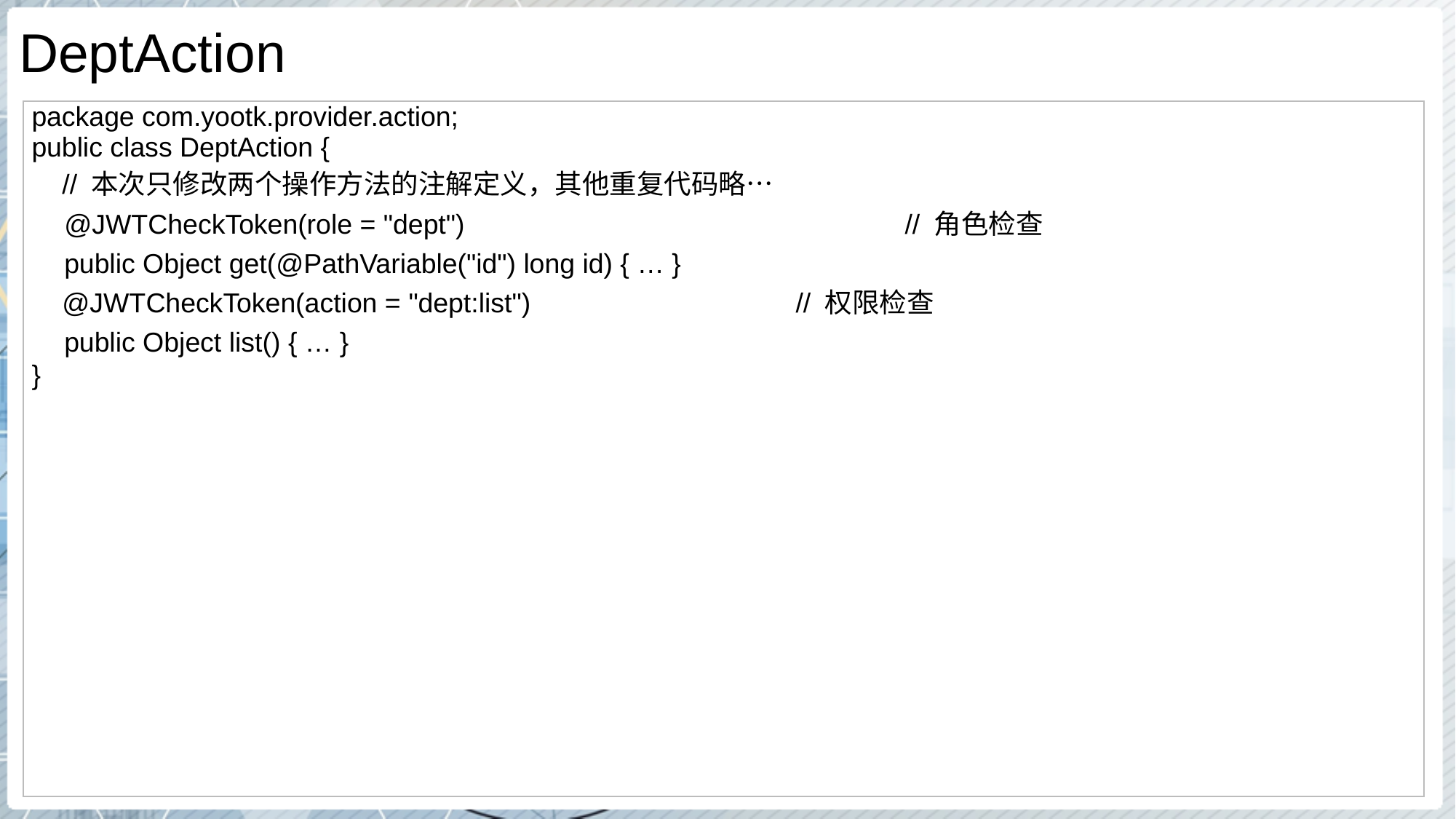

# DeptAction
| package com.yootk.provider.action; public class DeptAction { // 本次只修改两个操作方法的注解定义，其他重复代码略… @JWTCheckToken(role = "dept") // 角色检查 public Object get(@PathVariable("id") long id) { … } @JWTCheckToken(action = "dept:list") // 权限检查 public Object list() { … } } |
| --- |